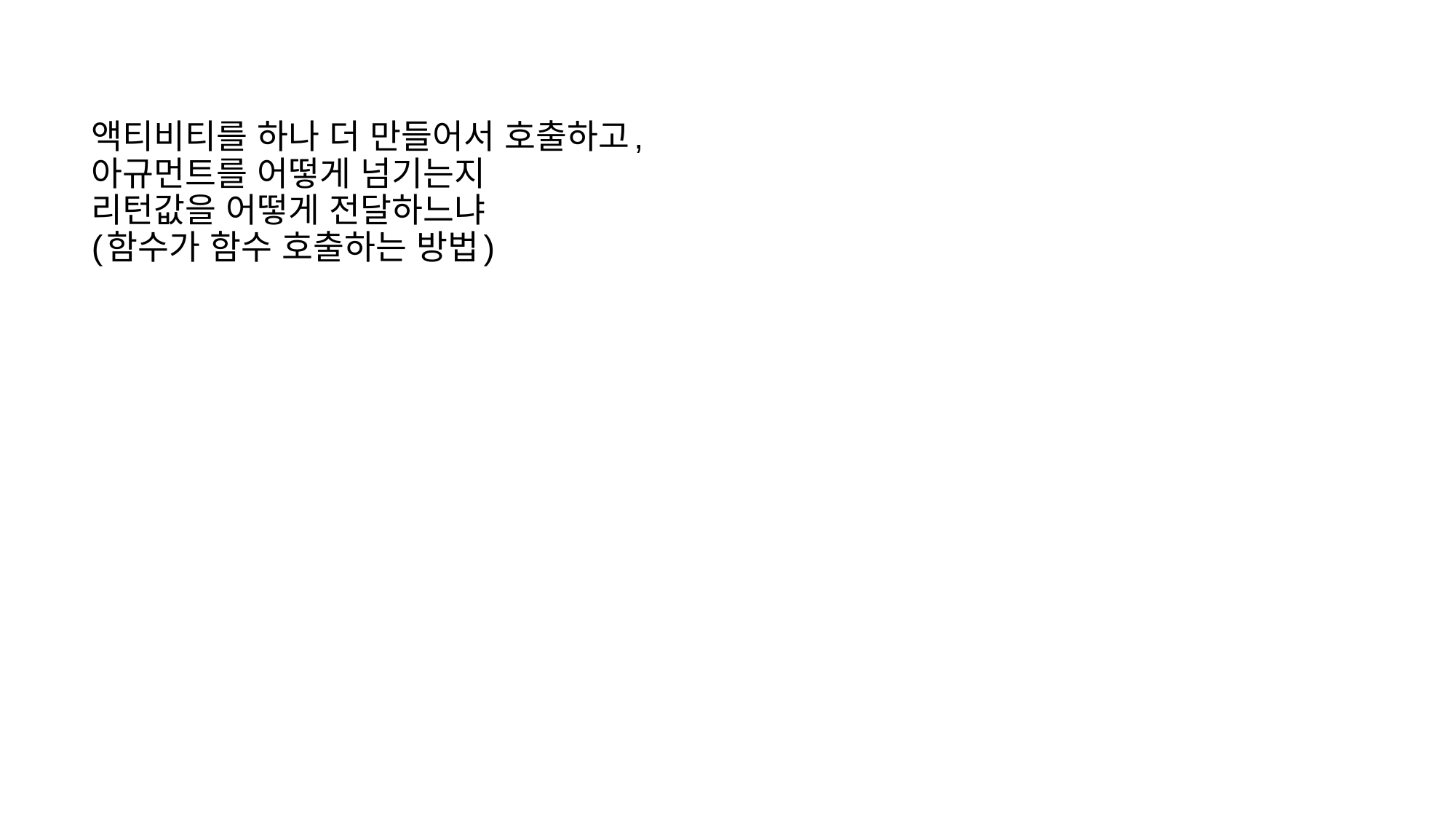

# 액티비티를 하나 더 만들어서 호출하고, 아규먼트를 어떻게 넘기는지 리턴값을 어떻게 전달하느냐 (함수가 함수 호출하는 방법)